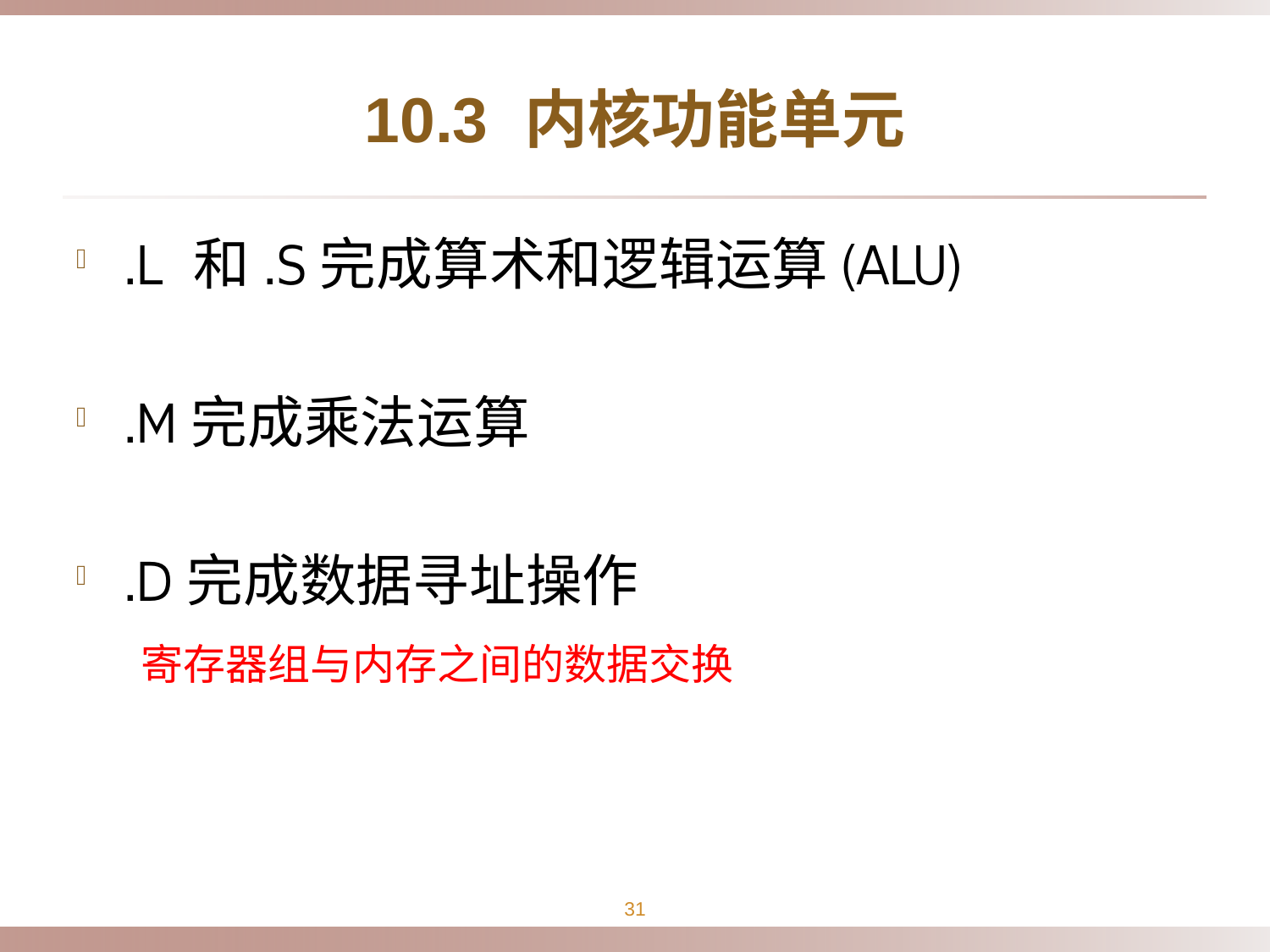

# 10.3 内核功能单元
.L 和.S完成算术和逻辑运算(ALU)

.M完成乘法运算

.D完成数据寻址操作
    寄存器组与内存之间的数据交换
31